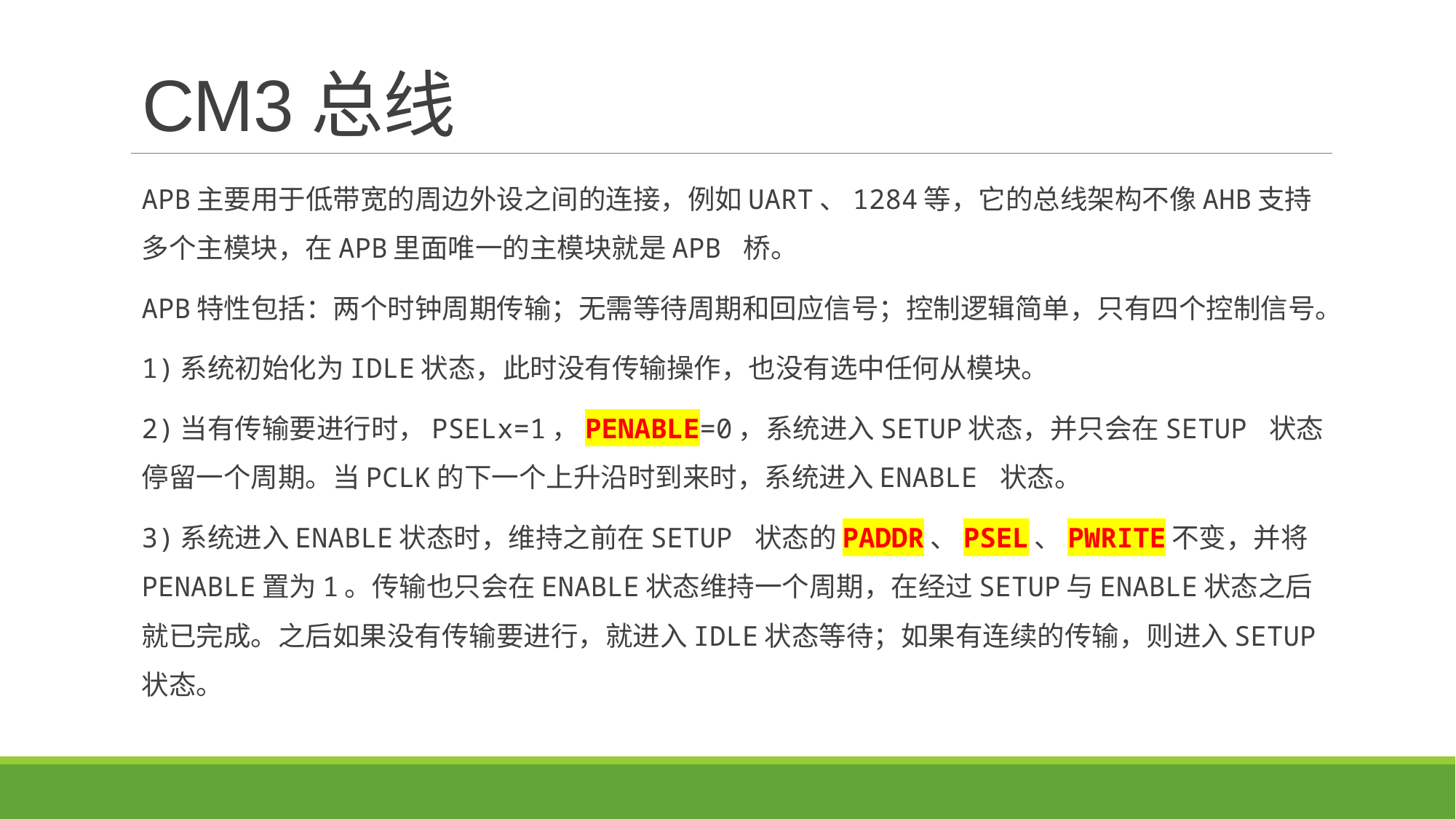

# CM3总线
APB主要用于低带宽的周边外设之间的连接，例如UART、1284等，它的总线架构不像AHB支持多个主模块，在APB里面唯一的主模块就是APB 桥。
APB特性包括：两个时钟周期传输；无需等待周期和回应信号；控制逻辑简单，只有四个控制信号。
1)系统初始化为IDLE状态，此时没有传输操作，也没有选中任何从模块。
2)当有传输要进行时，PSELx=1，PENABLE=0，系统进入SETUP状态，并只会在SETUP 状态停留一个周期。当PCLK的下一个上升沿时到来时，系统进入ENABLE 状态。
3)系统进入ENABLE状态时，维持之前在SETUP 状态的PADDR、PSEL、PWRITE不变，并将PENABLE置为1。传输也只会在ENABLE状态维持一个周期，在经过SETUP与ENABLE状态之后就已完成。之后如果没有传输要进行，就进入IDLE状态等待；如果有连续的传输，则进入SETUP状态。